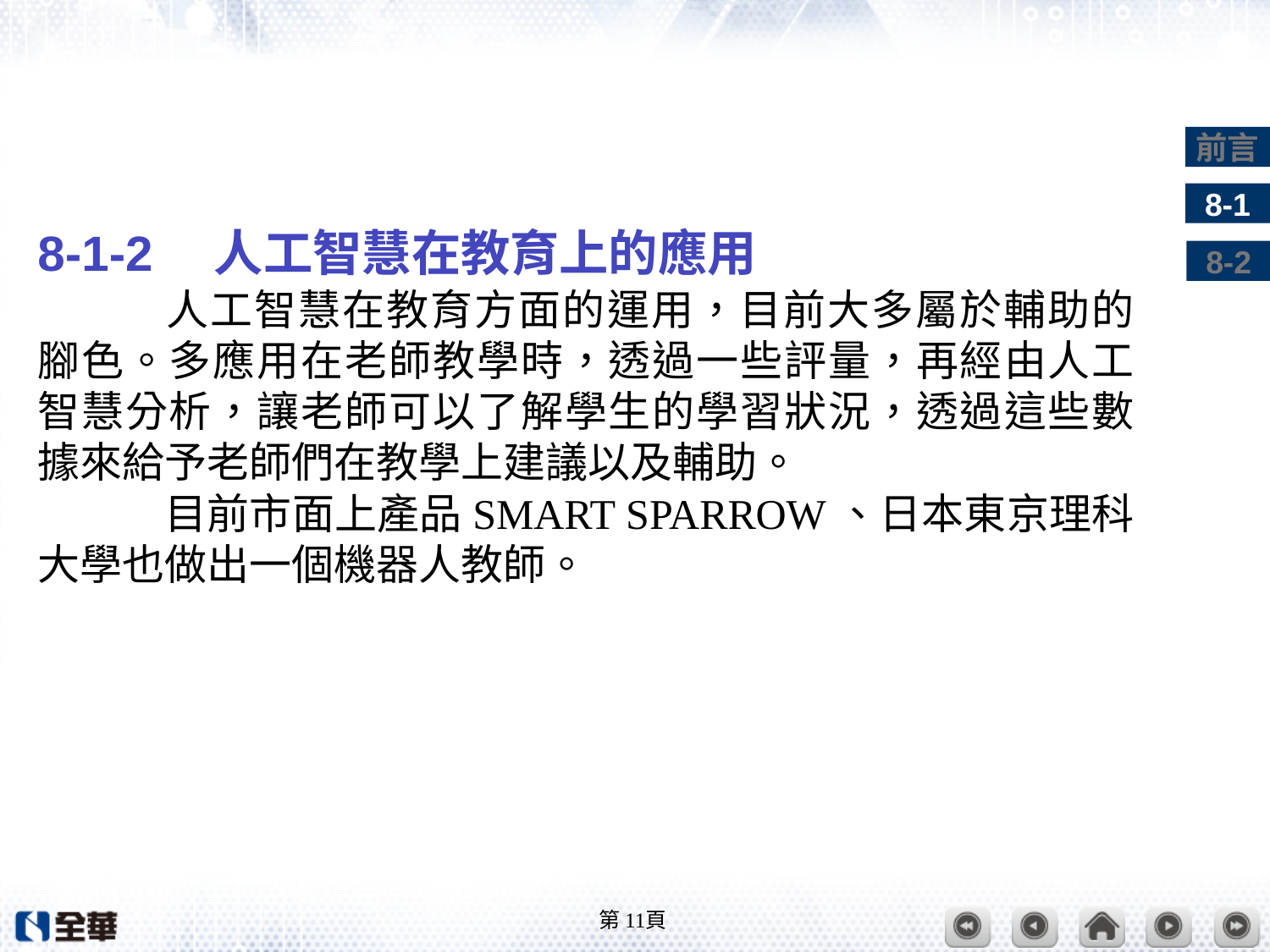

#
8-1-2　人工智慧在教育上的應用
	人工智慧在教育方面的運用，目前大多屬於輔助的腳色。多應用在老師教學時，透過一些評量，再經由人工智慧分析，讓老師可以了解學生的學習狀況，透過這些數據來給予老師們在教學上建議以及輔助。
	目前市面上產品SMART SPARROW、日本東京理科大學也做出一個機器人教師。